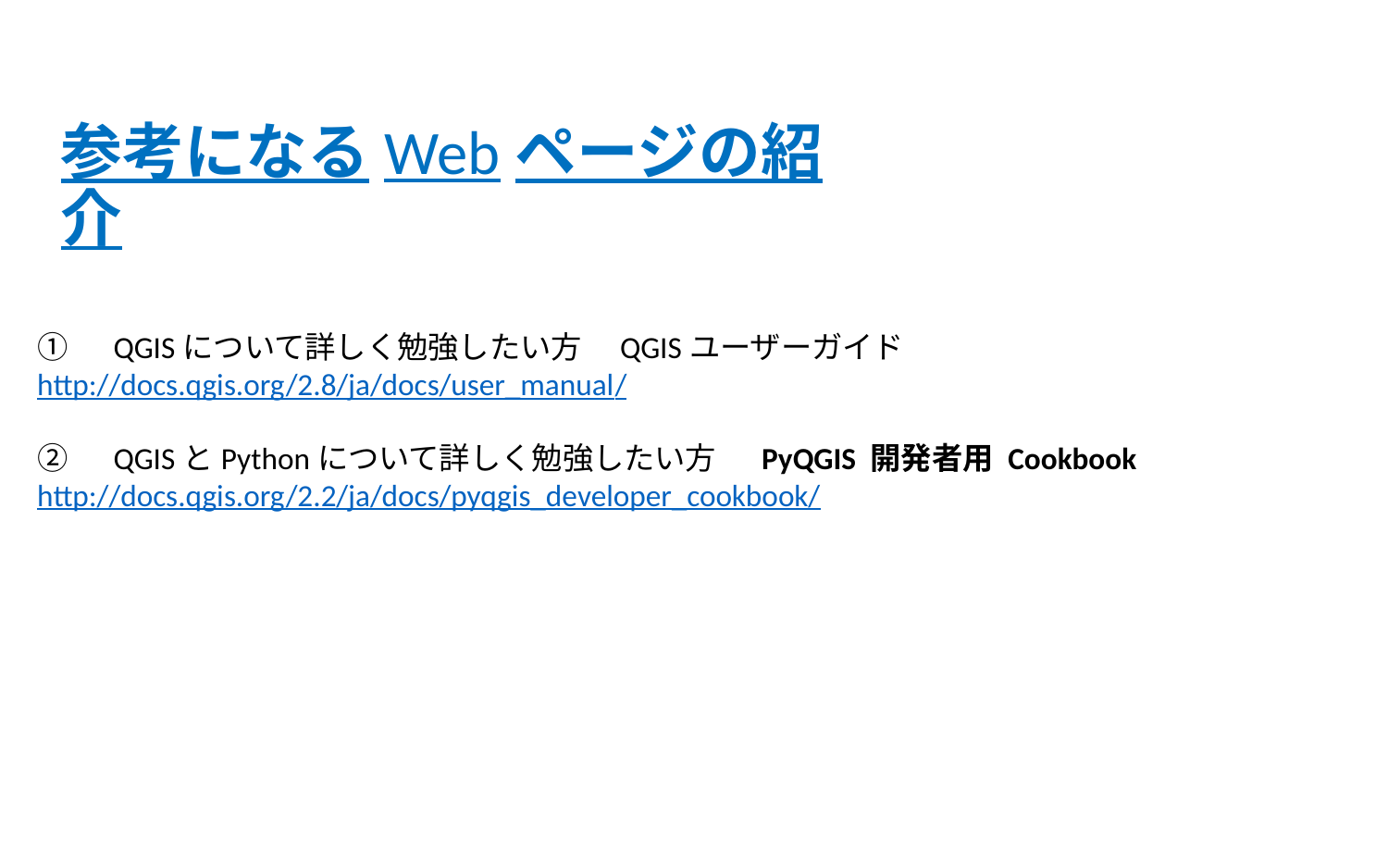

# 参考になるWebページの紹介
①　QGISについて詳しく勉強したい方　QGISユーザーガイド
http://docs.qgis.org/2.8/ja/docs/user_manual/

②　QGISとPythonについて詳しく勉強したい方　 PyQGIS 開発者用 Cookbook
http://docs.qgis.org/2.2/ja/docs/pyqgis_developer_cookbook/